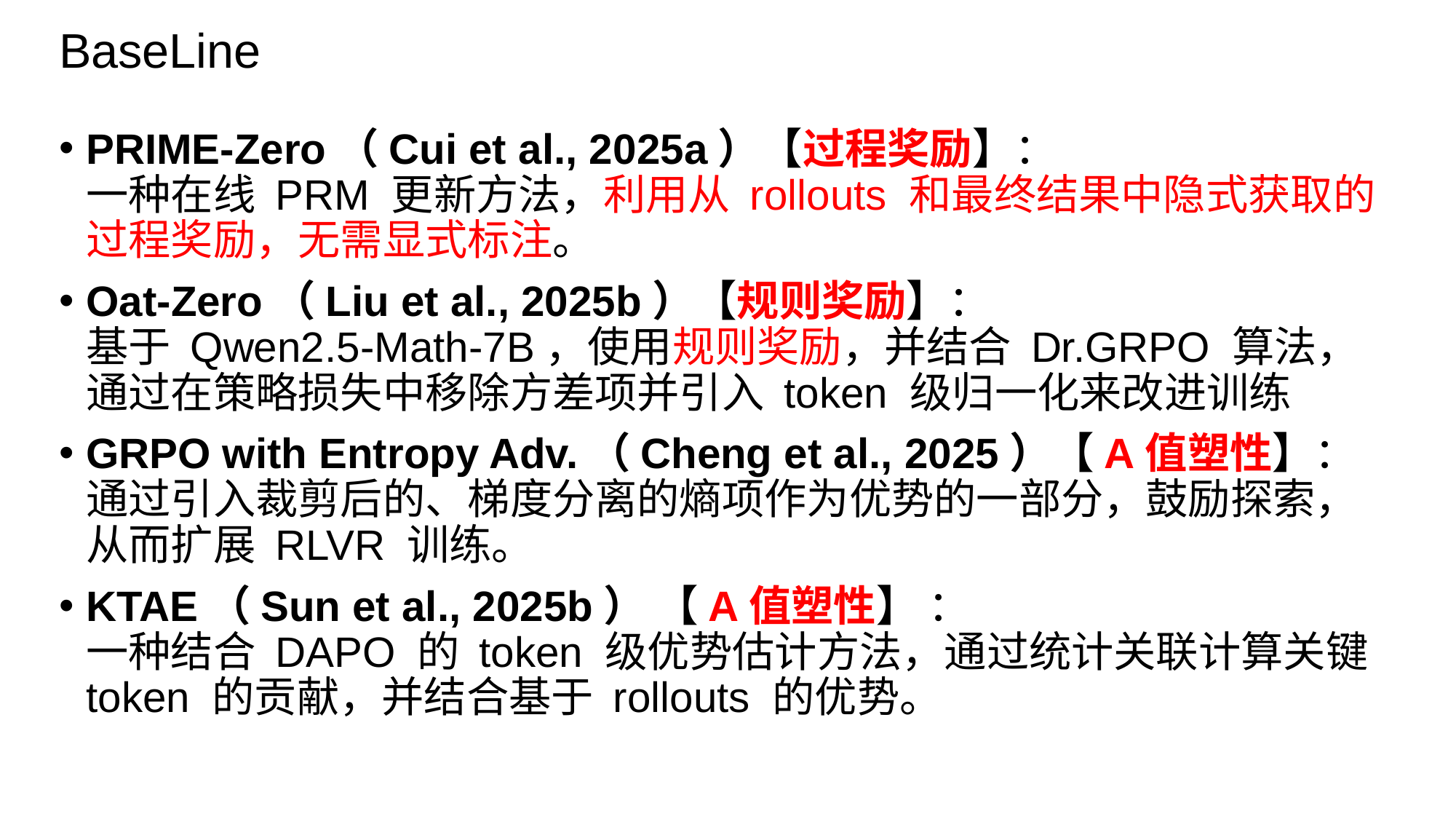

# BaseLine
PRIME-Zero（Cui et al., 2025a）【过程奖励】：
一种在线 PRM 更新方法，利用从 rollouts 和最终结果中隐式获取的过程奖励，无需显式标注。
Oat-Zero（Liu et al., 2025b）【规则奖励】：
基于 Qwen2.5-Math-7B，使用规则奖励，并结合 Dr.GRPO 算法，通过在策略损失中移除方差项并引入 token 级归一化来改进训练
GRPO with Entropy Adv.（Cheng et al., 2025）【A值塑性】：
通过引入裁剪后的、梯度分离的熵项作为优势的一部分，鼓励探索，从而扩展 RLVR 训练。
KTAE（Sun et al., 2025b） 【A值塑性】 ：
一种结合 DAPO 的 token 级优势估计方法，通过统计关联计算关键 token 的贡献，并结合基于 rollouts 的优势。